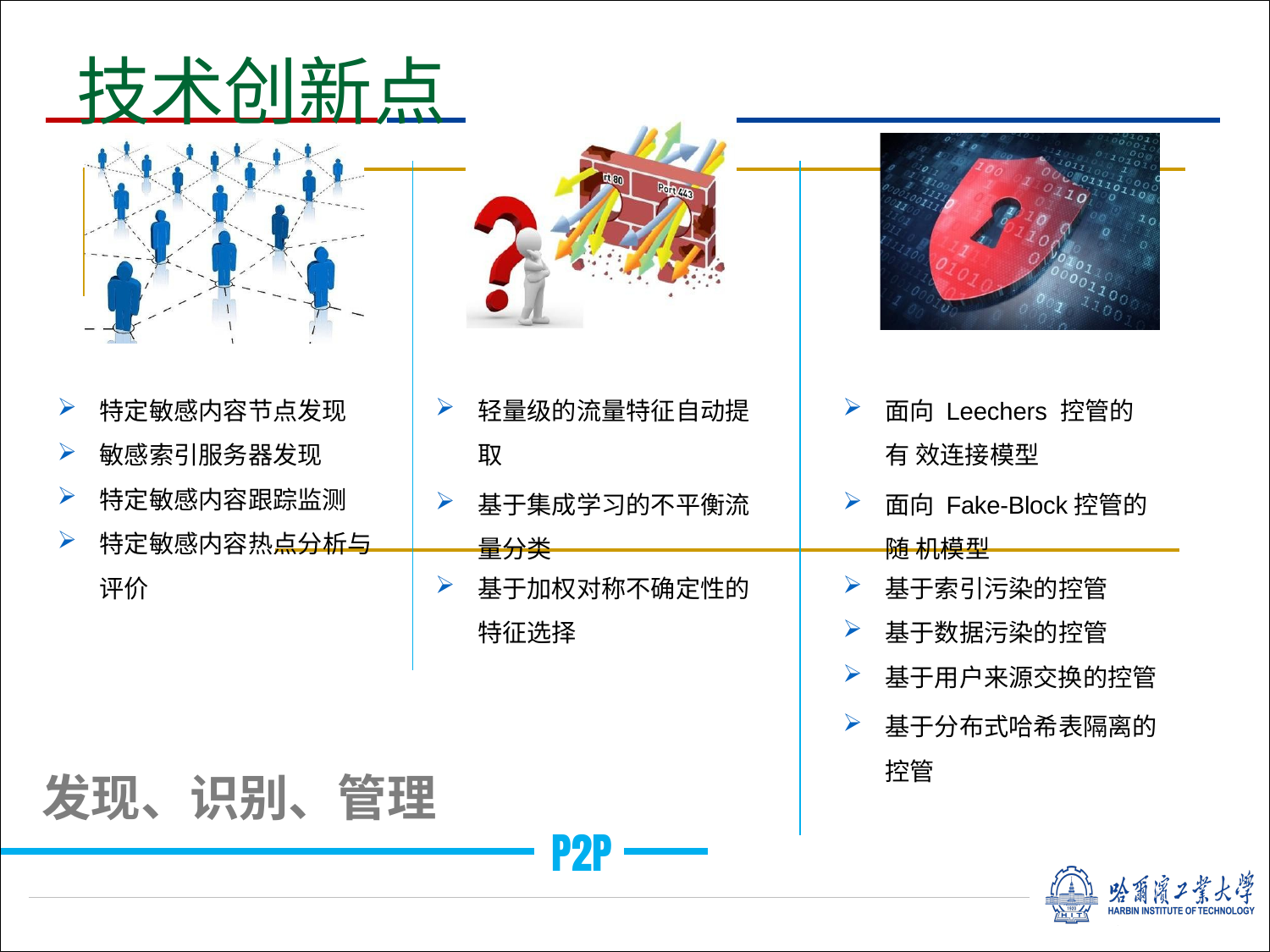

# 技术创新点

特定敏感内容节点发现
敏感索引服务器发现
特定敏感内容跟踪监测
特定敏感内容热点分析与
轻量级的流量特征自动提 取
基于集成学习的不平衡流 量分类
面向 Leechers 控管的有 效连接模型
面向 Fake-Block控管的随 机模型

基于加权对称不确定性的 特征选择
基于索引污染的控管
基于数据污染的控管
基于用户来源交换的控管
基于分布式哈希表隔离的 控管
评价
发现、识别、管理
P2P